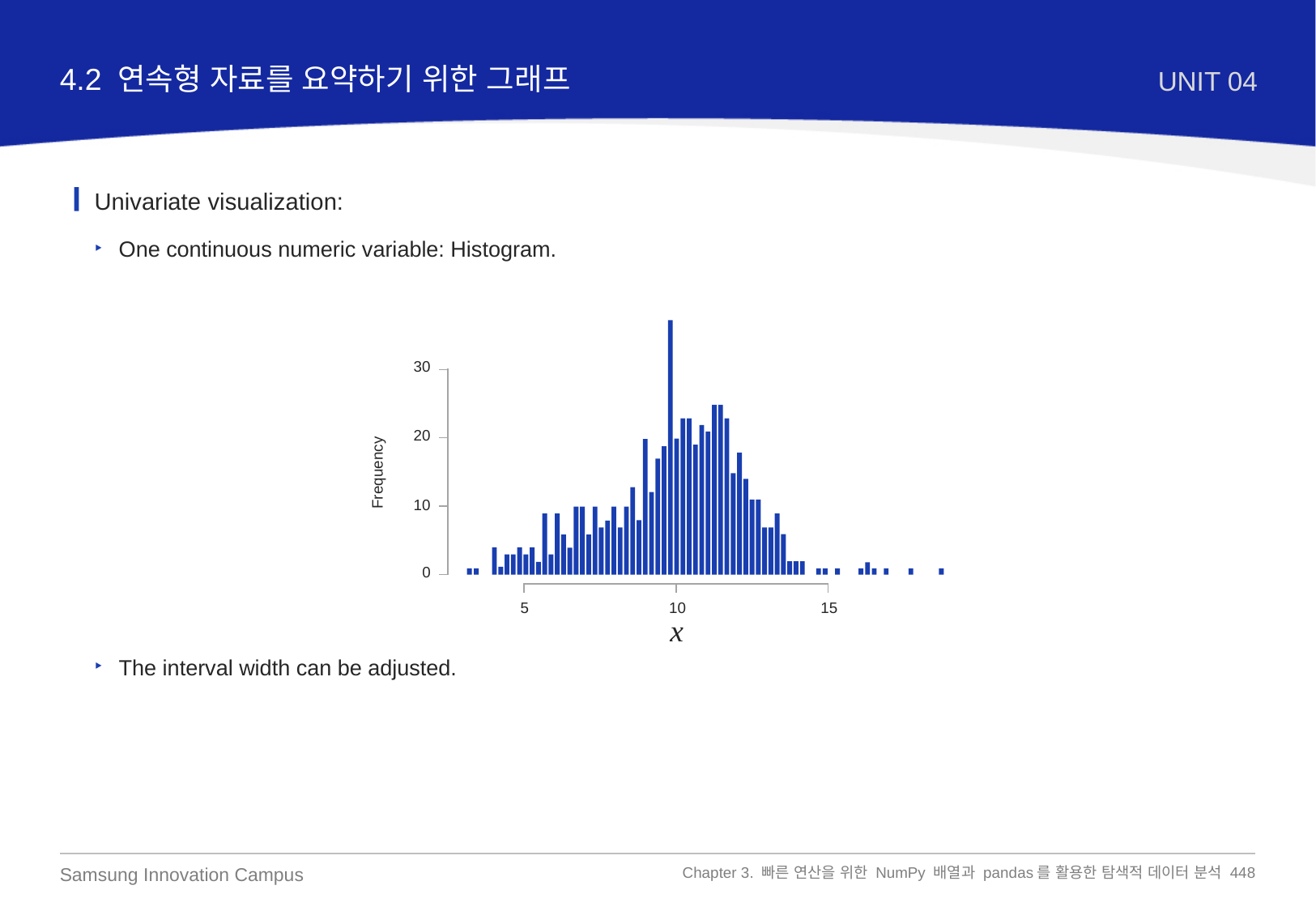

4.2 연속형 자료를 요약하기 위한 그래프
UNIT 04
Univariate visualization:

One continuous numeric variable: Histogram.

30
20
Frequency
10
0
5
10
15
x
The interval width can be adjusted.